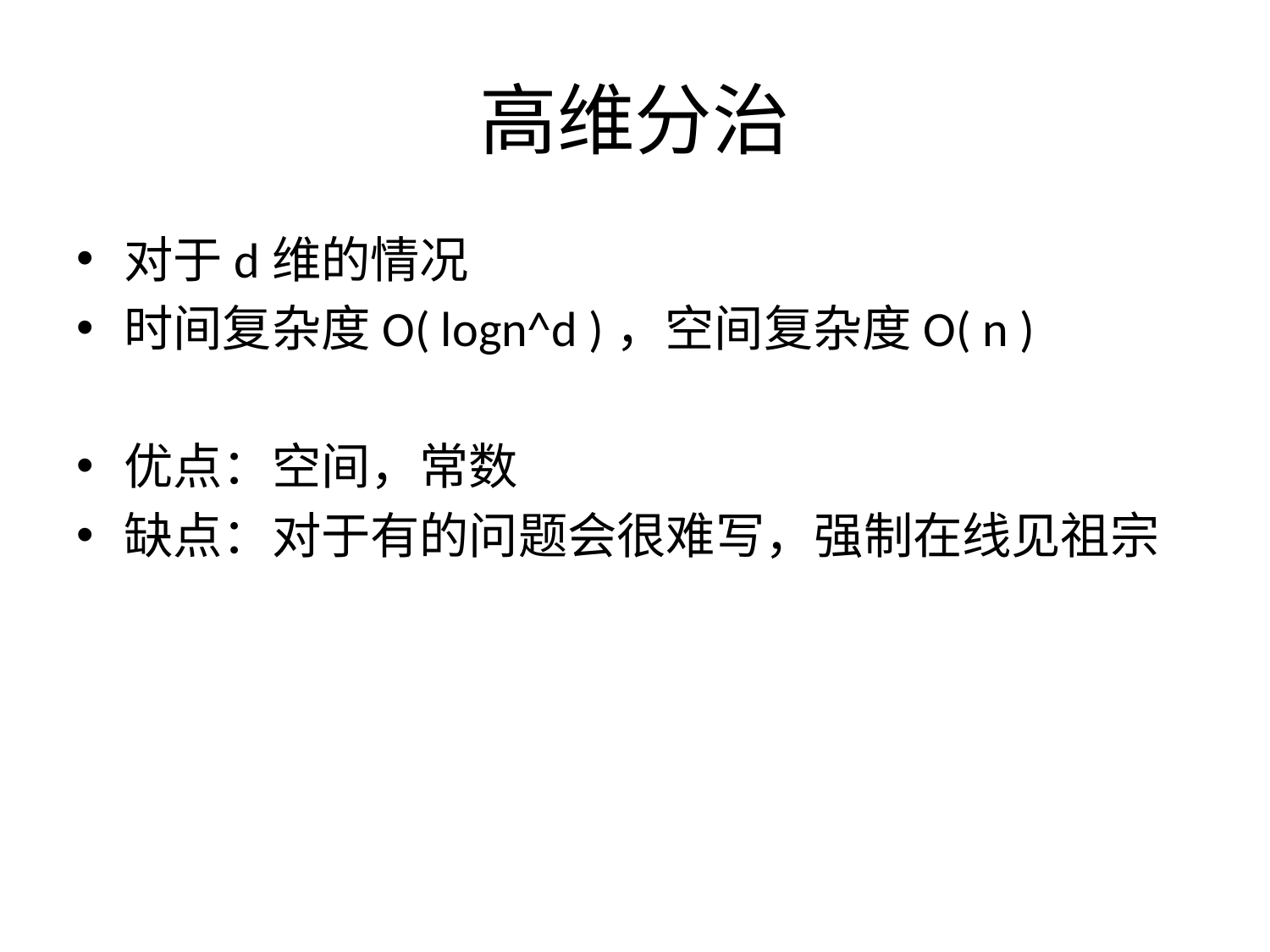

# 高维分治
对于d维的情况
时间复杂度O( logn^d )，空间复杂度O( n )

优点：空间，常数
缺点：对于有的问题会很难写，强制在线见祖宗